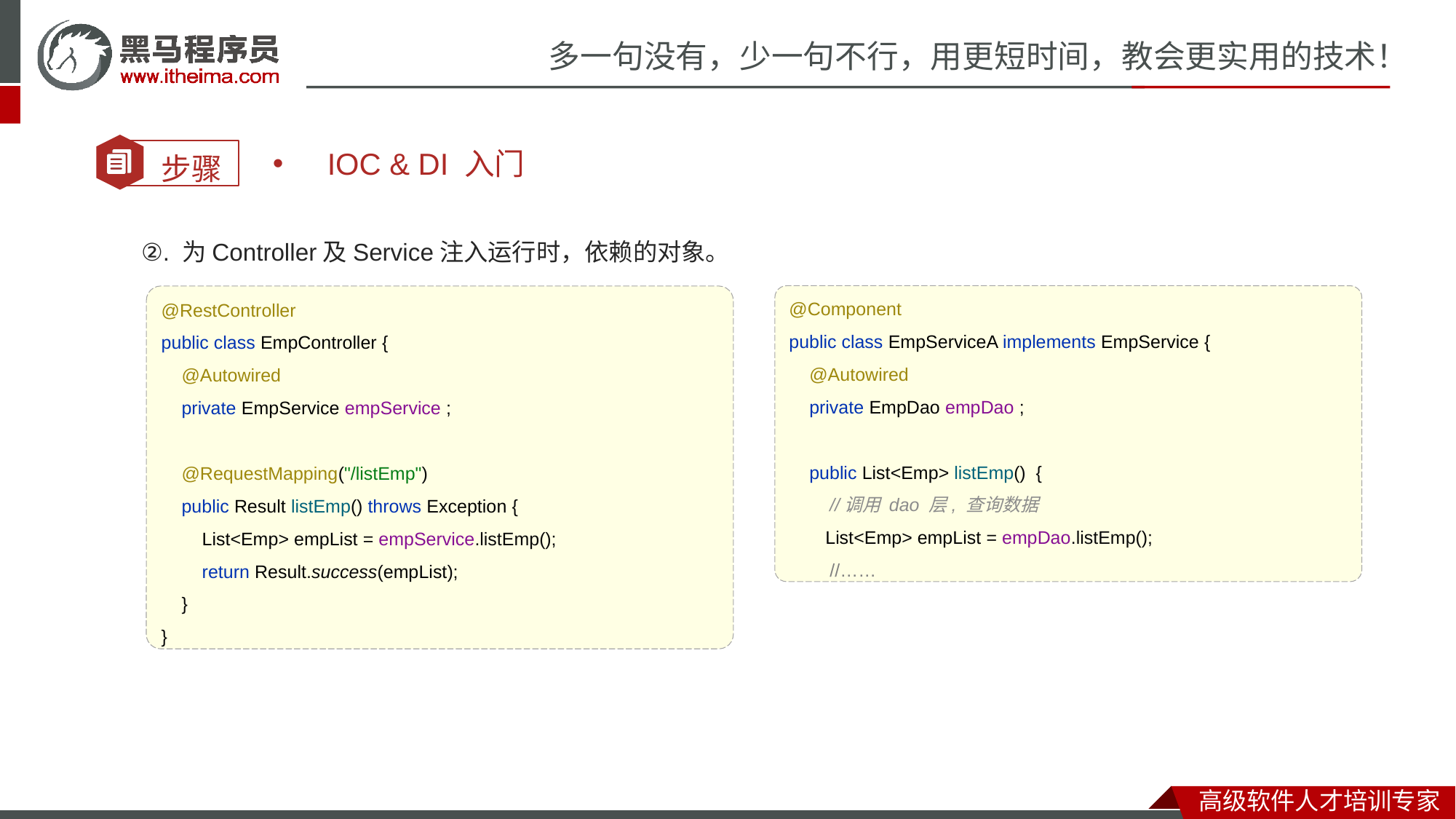

IOC & DI 入门
②. 为Controller及Service注入运行时，依赖的对象。
@Component
public class EmpServiceA implements EmpService {
    @Autowired
    private EmpDao empDao ;
    public List<Emp> listEmp()  {
        //调用 dao 层, 查询数据
        List<Emp> empList = empDao.listEmp();
        //……
@RestController
public class EmpController {
    @Autowired
    private EmpService empService ;
    @RequestMapping("/listEmp")
    public Result listEmp() throws Exception {
        List<Emp> empList = empService.listEmp();
        return Result.success(empList);
    }
}